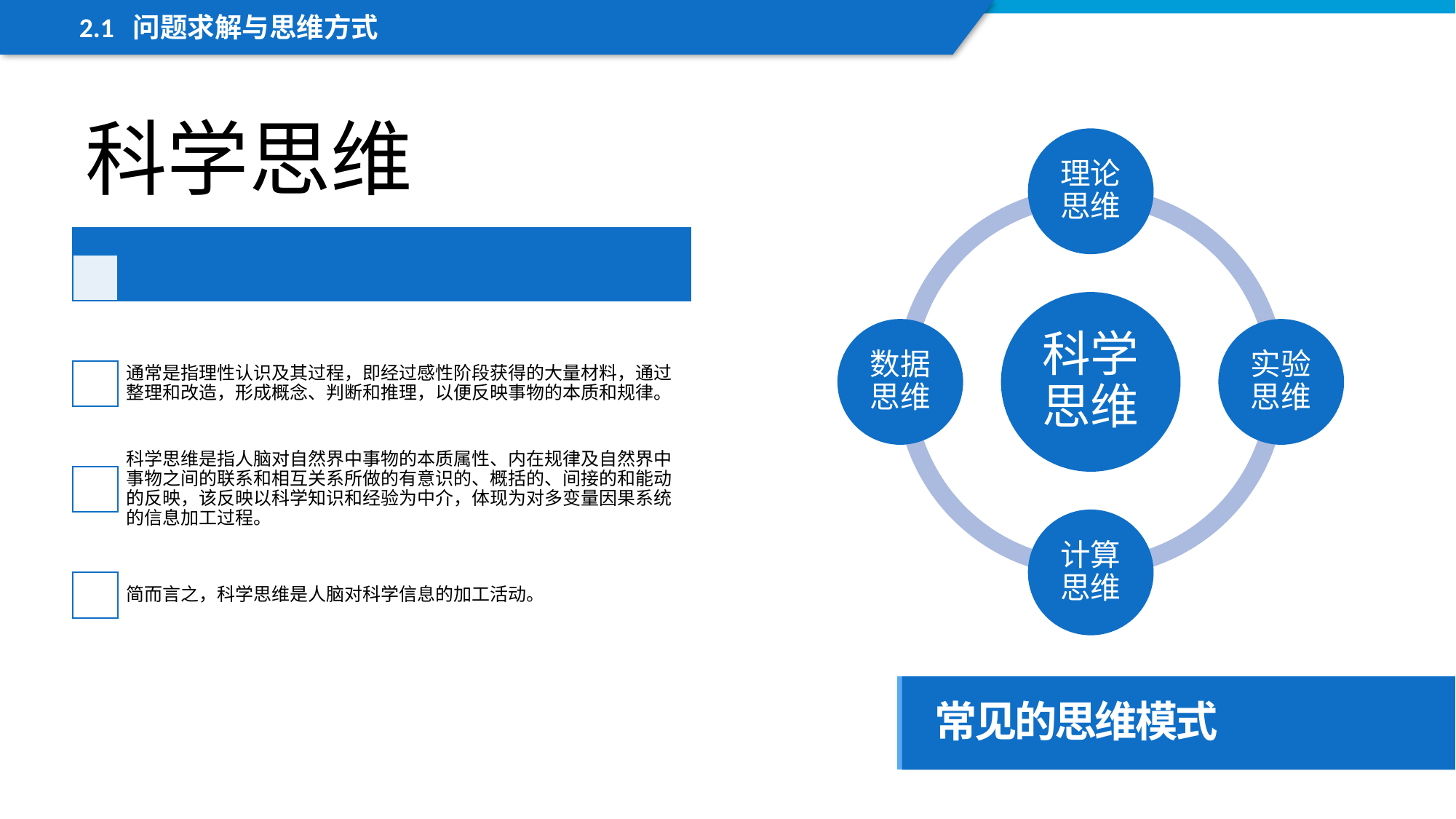

2.1  问题求解与思维方式
科学思维
通常是指理性认识及其过程，即经过感性阶段获得的大量材料，通过整理和改造，形成概念、判断和推理，以便反映事物的本质和规律。
科学思维是指人脑对自然界中事物的本质属性、内在规律及自然界中事物之间的联系和相互关系所做的有意识的、概括的、间接的和能动的反映，该反映以科学知识和经验为中介，体现为对多变量因果系统的信息加工过程。
简而言之，科学思维是人脑对科学信息的加工活动。
科学思维
理论思维
实验思维
计算思维
数据思维
常见的思维模式